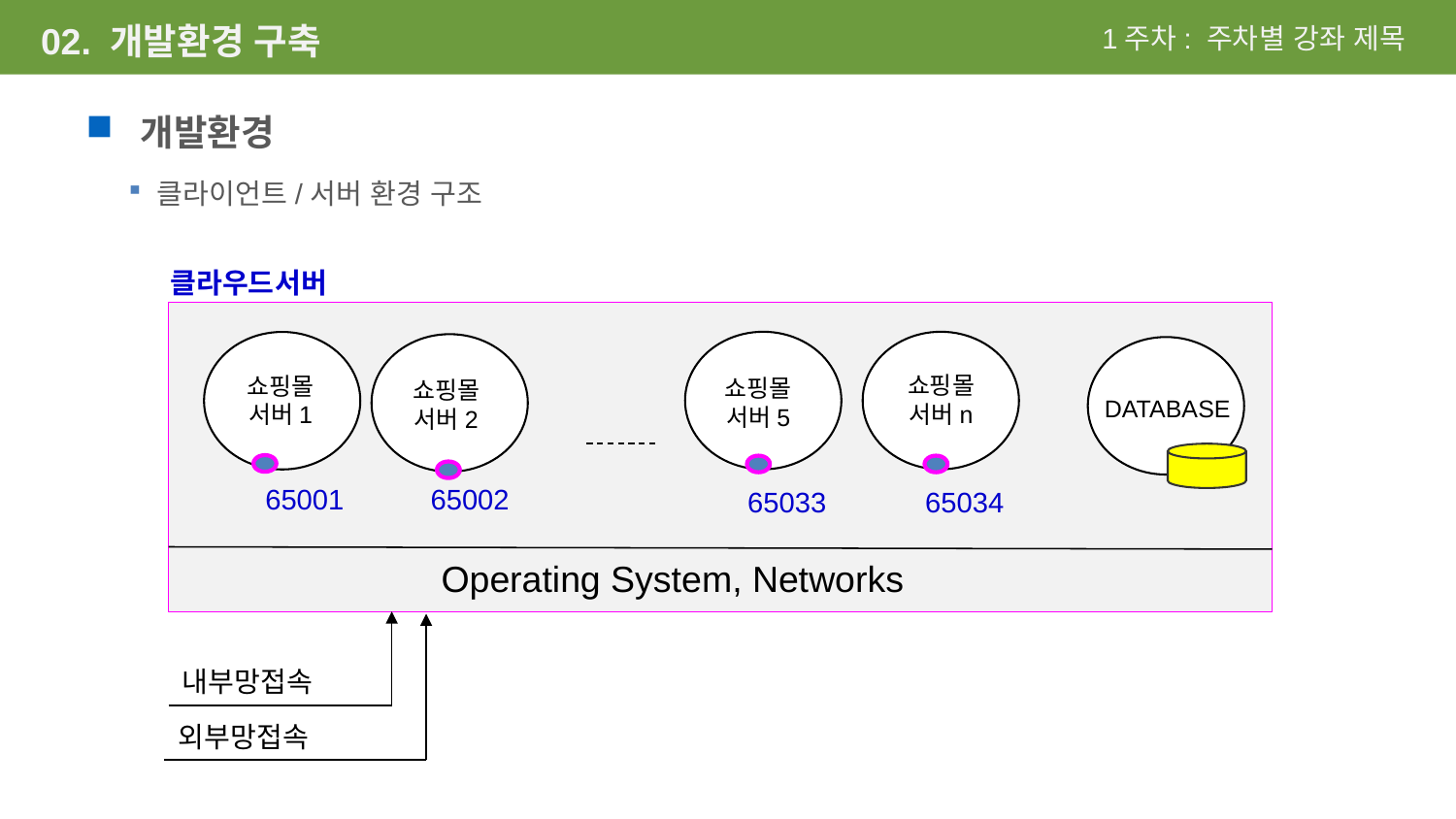

1주차: 주차별 강좌 제목
02. 개발환경 구축
개발환경
클라이언트/서버 환경 구조
클라우드서버

쇼핑몰
서버n
쇼핑몰
서버1
쇼핑몰
서버5
쇼핑몰
서버2
DATABASE

65001
65002
65033
65034
Operating System, Networks
내부망접속
외부망접속